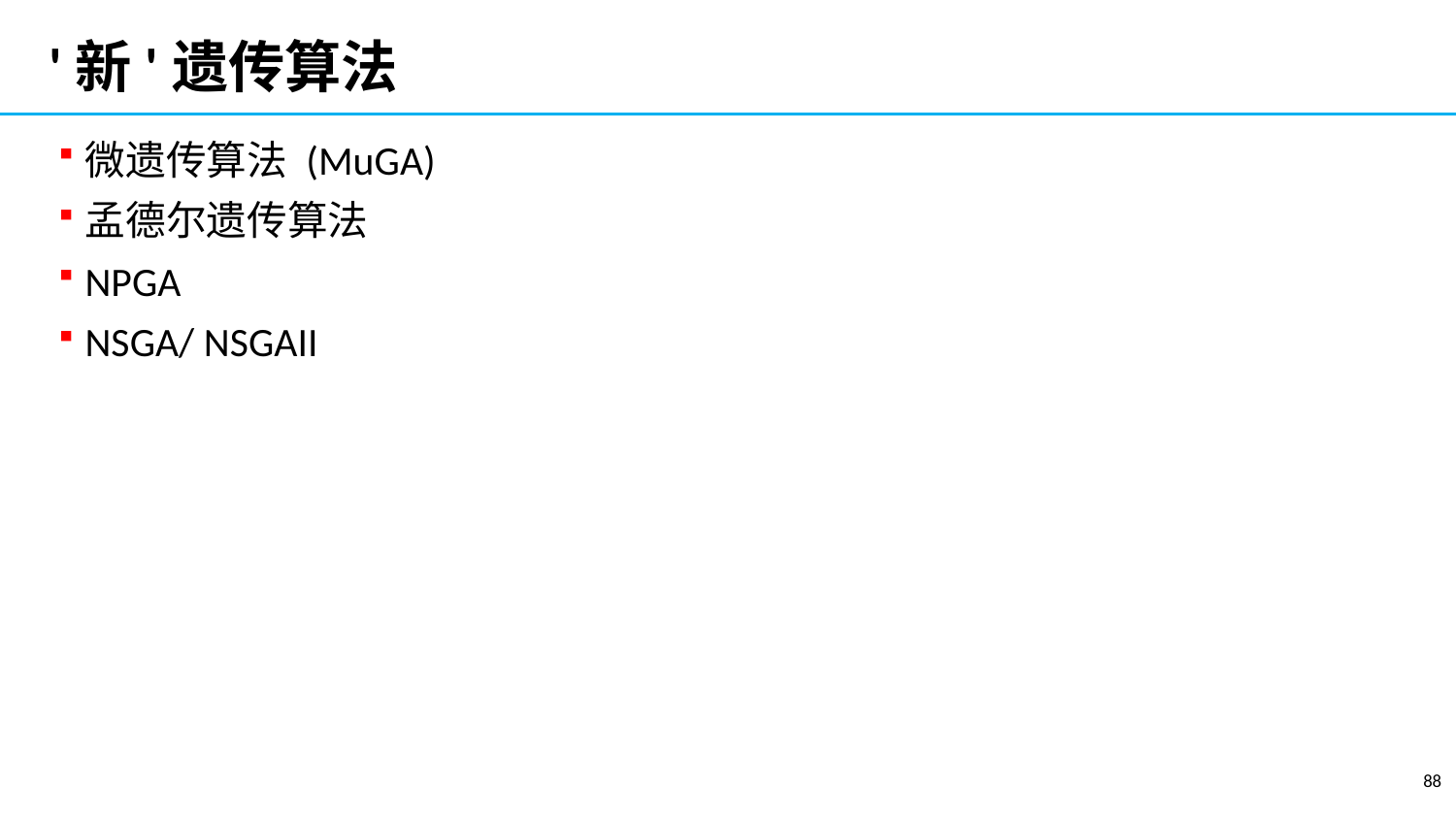

# '新'遗传算法

微遗传算法 (MuGA)
孟德尔遗传算法
NPGA
NSGA/ NSGAII
88